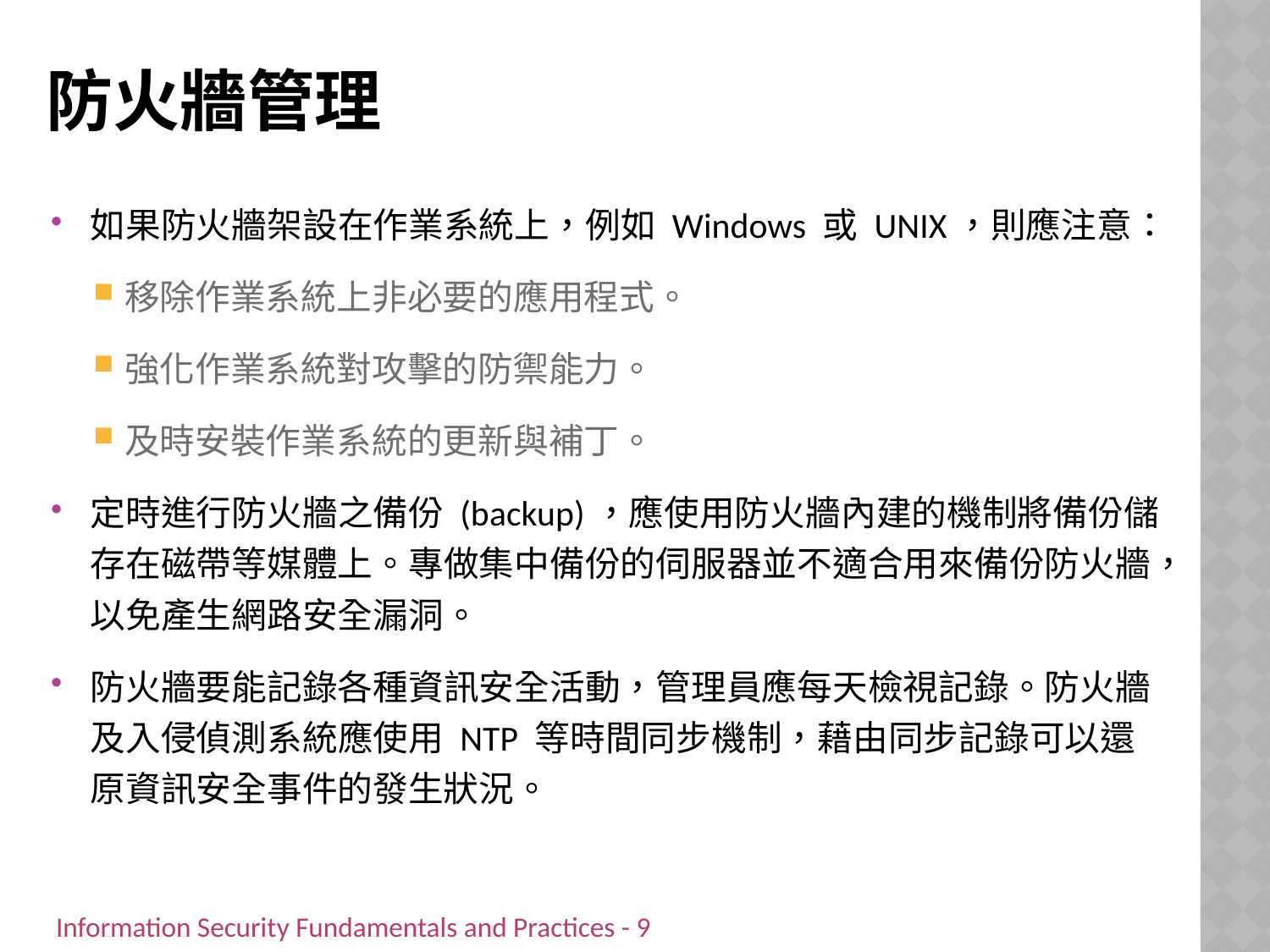

# 防火牆管理
如果防火牆架設在作業系統上，例如 Windows 或 UNIX，則應注意：
移除作業系統上非必要的應用程式。
強化作業系統對攻擊的防禦能力。
及時安裝作業系統的更新與補丁。
定時進行防火牆之備份 (backup)，應使用防火牆內建的機制將備份儲存在磁帶等媒體上。專做集中備份的伺服器並不適合用來備份防火牆，以免產生網路安全漏洞。
防火牆要能記錄各種資訊安全活動，管理員應每天檢視記錄。防火牆及入侵偵測系統應使用 NTP 等時間同步機制，藉由同步記錄可以還原資訊安全事件的發生狀況。